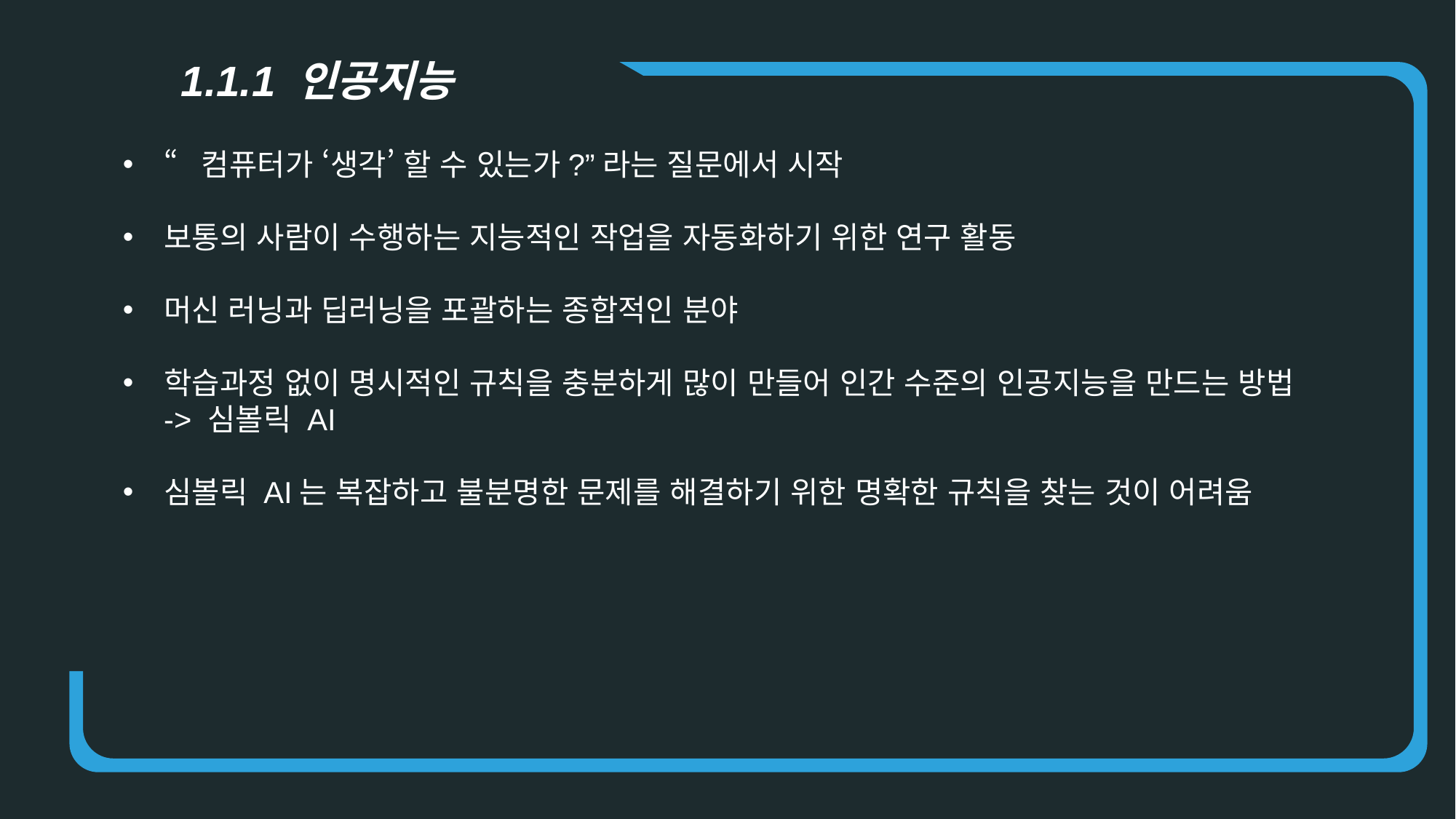

1.1.1 인공지능

“컴퓨터가 ‘생각’ 할 수 있는가?”라는 질문에서 시작

보통의 사람이 수행하는 지능적인 작업을 자동화하기 위한 연구 활동

머신 러닝과 딥러닝을 포괄하는 종합적인 분야

학습과정 없이 명시적인 규칙을 충분하게 많이 만들어 인간 수준의 인공지능을 만드는 방법 -> 심볼릭 AI

심볼릭 AI는 복잡하고 불분명한 문제를 해결하기 위한 명확한 규칙을 찾는 것이 어려움